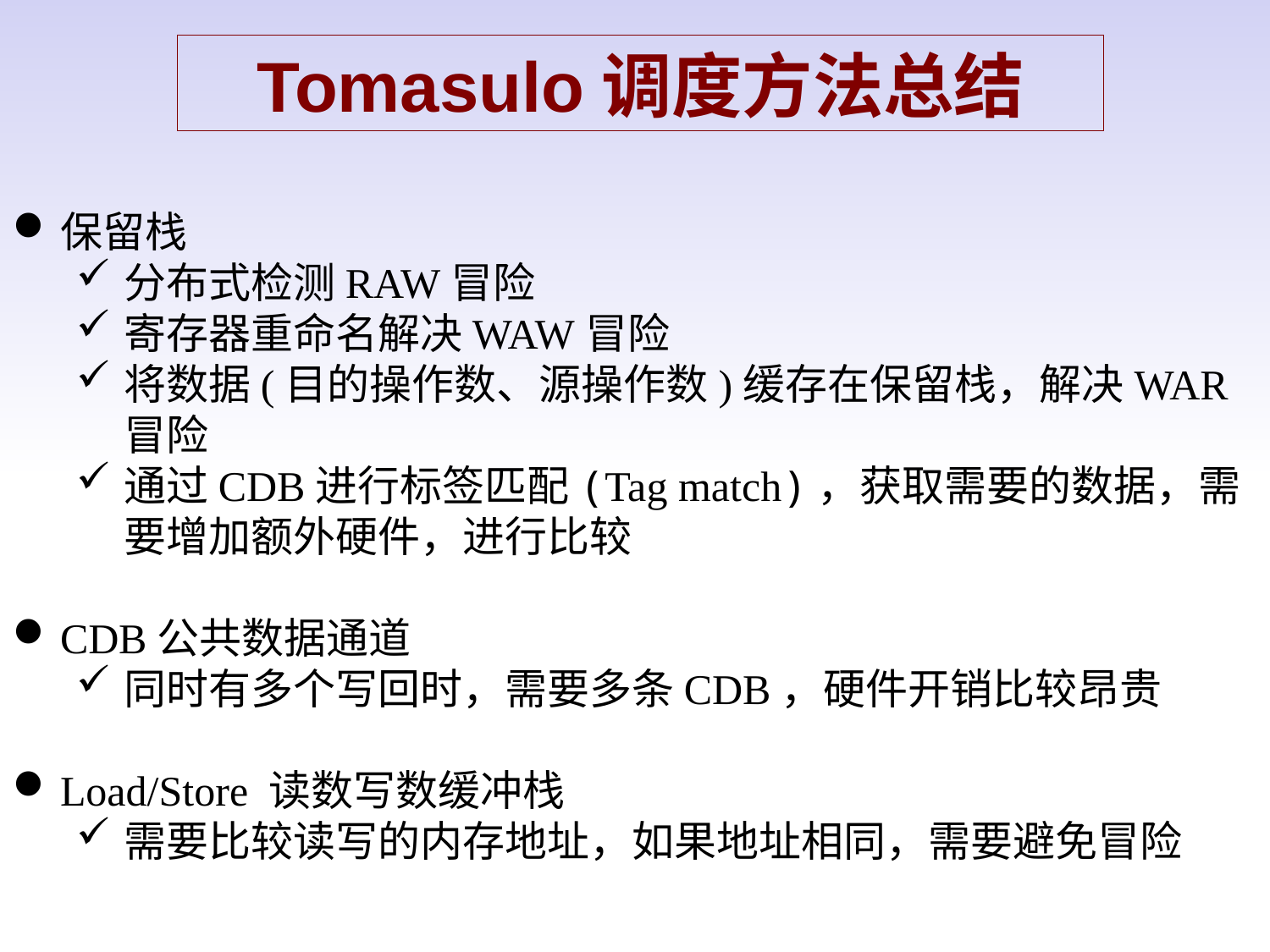

Tomasulo调度方法总结
保留栈
分布式检测RAW冒险
寄存器重命名解决WAW冒险
将数据(目的操作数、源操作数)缓存在保留栈，解决WAR冒险
通过CDB进行标签匹配(Tag match)，获取需要的数据，需要增加额外硬件，进行比较

CDB公共数据通道
同时有多个写回时，需要多条CDB，硬件开销比较昂贵

Load/Store 读数写数缓冲栈
需要比较读写的内存地址，如果地址相同，需要避免冒险